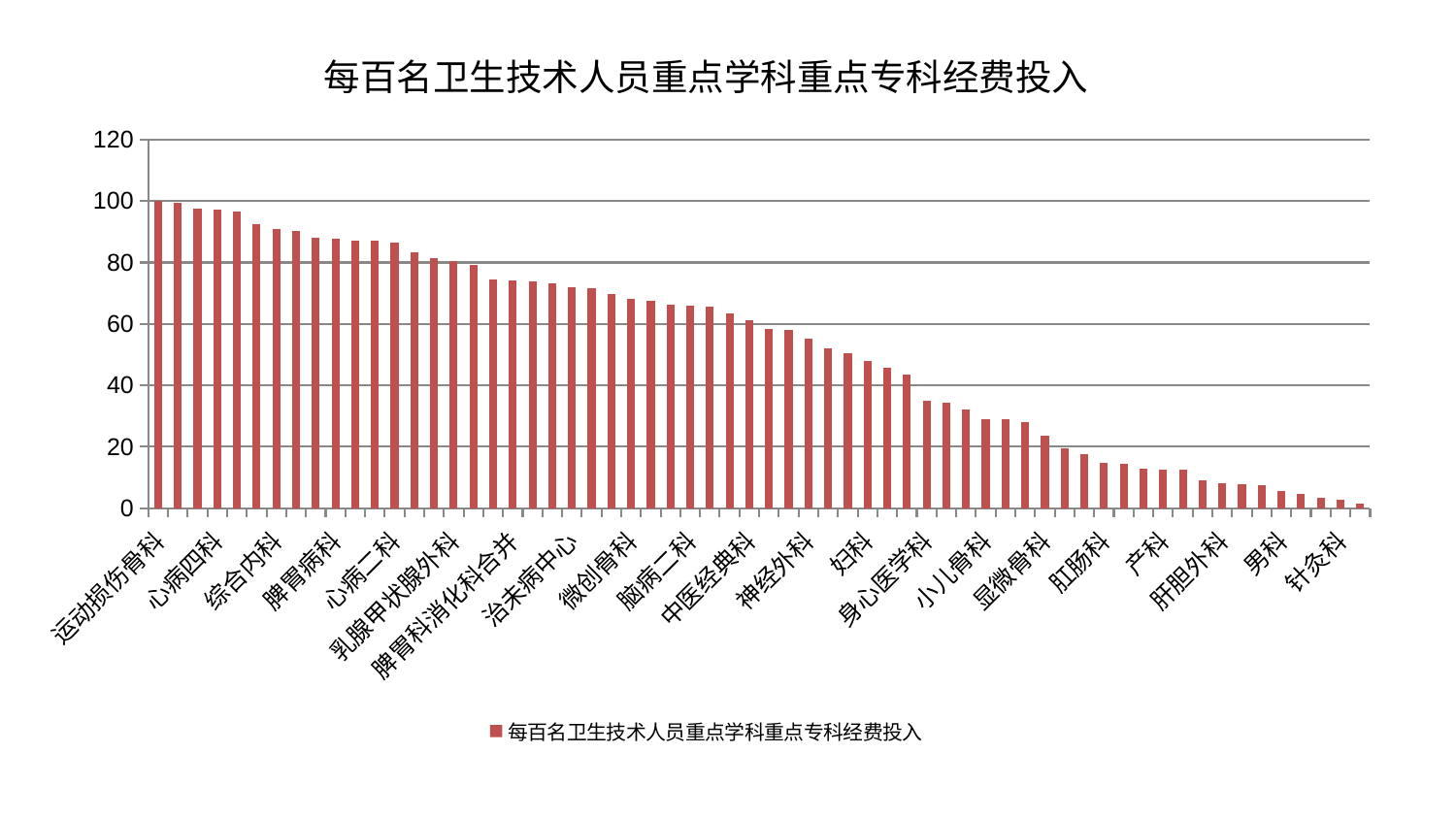

### Chart: 每百名卫生技术人员重点学科重点专科经费投入

| Category | 每百名卫生技术人员重点学科重点专科经费投入 |
|---|---|
| 运动损伤骨科 | 99.99999999999999 |
| 妇二科 | 99.30156234889203 |
| 心病一科 | 97.56902162232808 |
| 心病四科 | 97.22787600451433 |
| 血液科 | 96.74238509579462 |
| 重症医学科 | 92.47033774946371 |
| 综合内科 | 90.77269814425294 |
| 皮肤科 | 90.32018239898568 |
| 美容皮肤科 | 87.90621311765557 |
| 脾胃病科 | 87.88163660253161 |
| 医院 | 87.23272075209958 |
| 康复科 | 87.01766998086305 |
| 心病二科 | 86.54661016769103 |
| 心病三科 | 83.23657335005453 |
| 老年医学科 | 81.28198180336715 |
| 乳腺甲状腺外科 | 80.35868229740001 |
| 普通外科 | 79.13040265151068 |
| 肾病科 | 74.43193283640568 |
| 脾胃科消化科合并 | 74.14068163984261 |
| 中医外治中心 | 73.98863715440498 |
| 胸外科 | 73.29357688094669 |
| 治未病中心 | 72.12127561094448 |
| 骨科 | 71.63791241642822 |
| 东区重症医学科 | 69.59544213340052 |
| 微创骨科 | 68.0491816086874 |
| 儿科 | 67.50588537861923 |
| 心血管内科 | 66.17320863775832 |
| 脑病二科 | 65.81283751087476 |
| 肾脏内科 | 65.54293493065362 |
| 眼科 | 63.35883452722052 |
| 中医经典科 | 61.22180566438608 |
| 关节骨科 | 58.544874072242926 |
| 脑病三科 | 57.95172262471495 |
| 神经外科 | 55.368299521494485 |
| 肿瘤内科 | 51.967423956897235 |
| 妇科妇二科合并 | 50.58570980243607 |
| 妇科 | 47.89780707399115 |
| 肝病科 | 45.62214282630869 |
| 周围血管科 | 43.5606304617515 |
| 身心医学科 | 35.029161277222684 |
| 神经内科 | 34.43959426779541 |
| 创伤骨科 | 32.263166011660985 |
| 小儿骨科 | 29.075839185637587 |
| 内分泌科 | 28.861615209067768 |
| 口腔科 | 28.168723580542213 |
| 显微骨科 | 23.512603778837107 |
| 脊柱骨科 | 19.36711935033556 |
| 小儿推拿科 | 17.463498512663428 |
| 肛肠科 | 14.735386623440052 |
| 东区肾病科 | 14.32269298605268 |
| 推拿科 | 12.817214565572874 |
| 产科 | 12.529886584005736 |
| 呼吸内科 | 12.487870526442416 |
| 西区重症医学科 | 8.972727696083812 |
| 肝胆外科 | 8.091992670471289 |
| 消化内科 | 7.6759095520306335 |
| 脑病一科 | 7.497780556879171 |
| 男科 | 5.619037279023497 |
| 耳鼻喉科 | 4.678552728374103 |
| 泌尿外科 | 3.481519243351438 |
| 针灸科 | 2.7118633252852065 |
| 风湿病科 | 1.4909621121636556 |
180